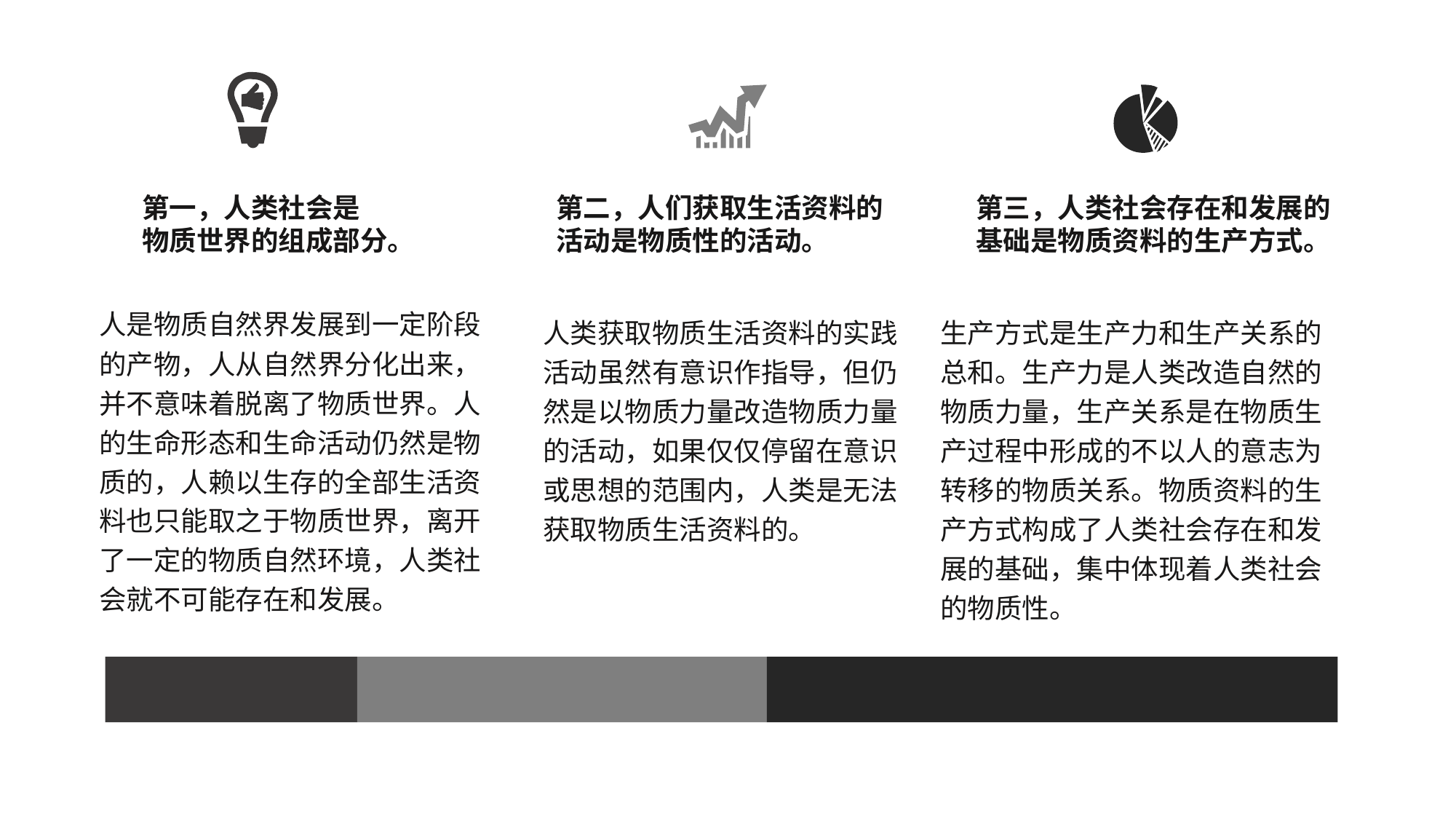

第一，人类社会是
物质世界的组成部分。
第二，人们获取生活资料的
活动是物质性的活动。
第三，人类社会存在和发展的
基础是物质资料的生产方式。
人是物质自然界发展到一定阶段的产物，人从自然界分化出来，并不意味着脱离了物质世界。人的生命形态和生命活动仍然是物质的，人赖以生存的全部生活资料也只能取之于物质世界，离开了一定的物质自然环境，人类社会就不可能存在和发展。
人类获取物质生活资料的实践活动虽然有意识作指导，但仍然是以物质力量改造物质力量的活动，如果仅仅停留在意识或思想的范围内，人类是无法获取物质生活资料的。
生产方式是生产力和生产关系的总和。生产力是人类改造自然的物质力量，生产关系是在物质生产过程中形成的不以人的意志为转移的物质关系。物质资料的生产方式构成了人类社会存在和发展的基础，集中体现着人类社会的物质性。